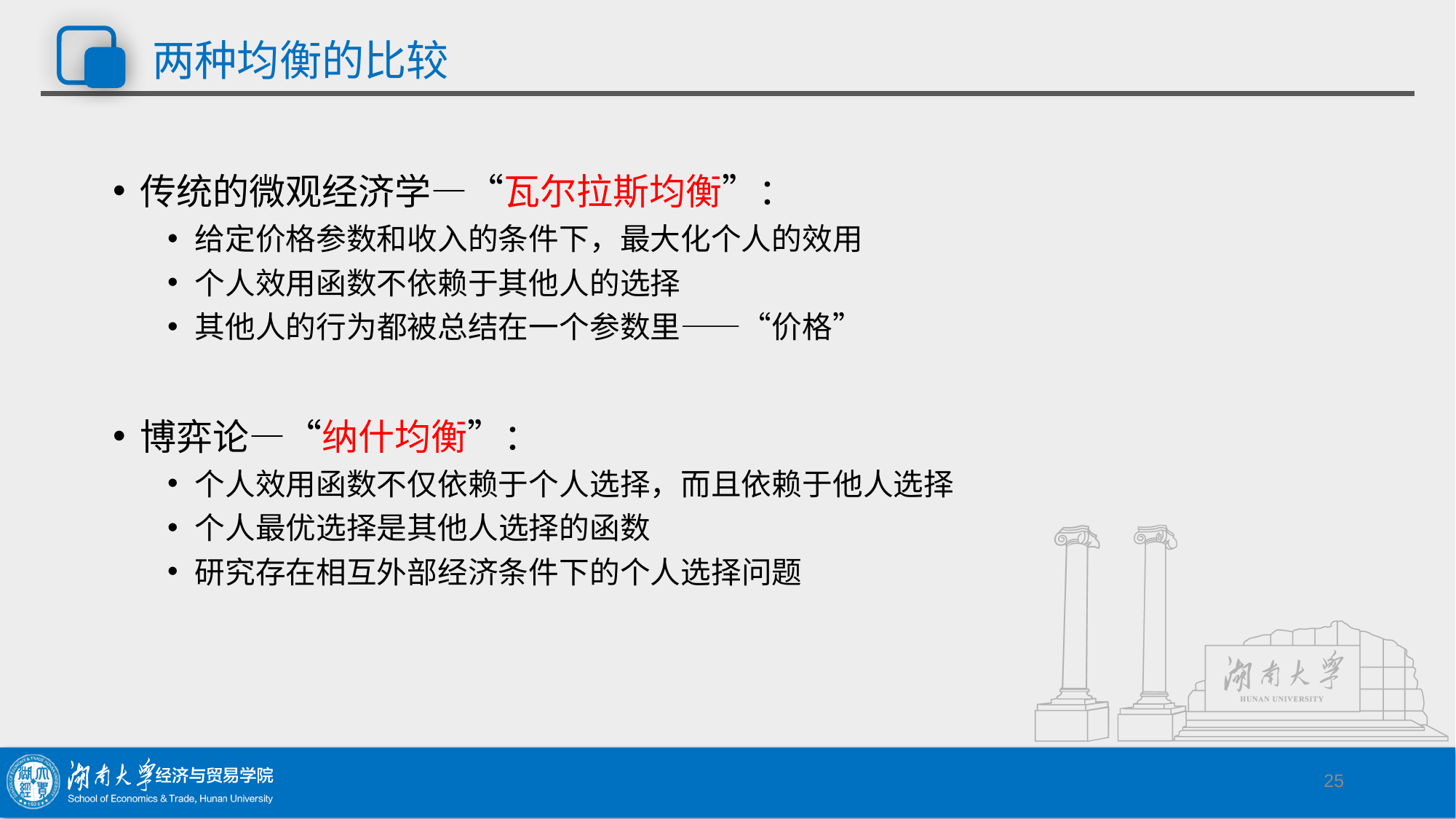

# 两种均衡的比较
传统的微观经济学—“瓦尔拉斯均衡”：
给定价格参数和收入的条件下，最大化个人的效用
个人效用函数不依赖于其他人的选择
其他人的行为都被总结在一个参数里——“价格”

博弈论—“纳什均衡”：
个人效用函数不仅依赖于个人选择，而且依赖于他人选择
个人最优选择是其他人选择的函数
研究存在相互外部经济条件下的个人选择问题